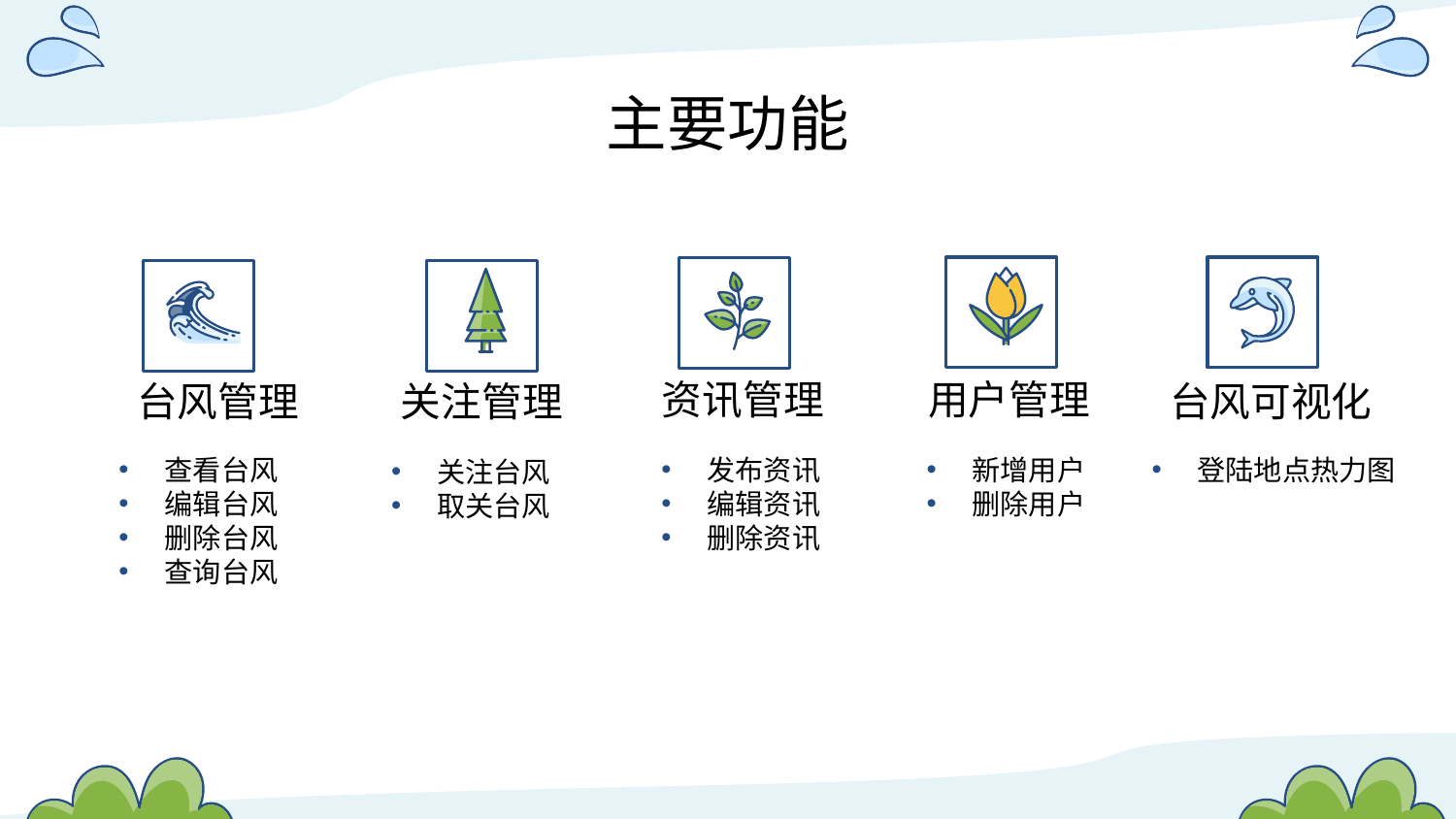

# 主要功能

用户管理
资讯管理
台风管理
关注管理
台风可视化
查看台风
编辑台风
删除台风
查询台风

发布资讯
编辑资讯
删除资讯

新增用户
删除用户

登陆地点热力图
关注台风
取关台风